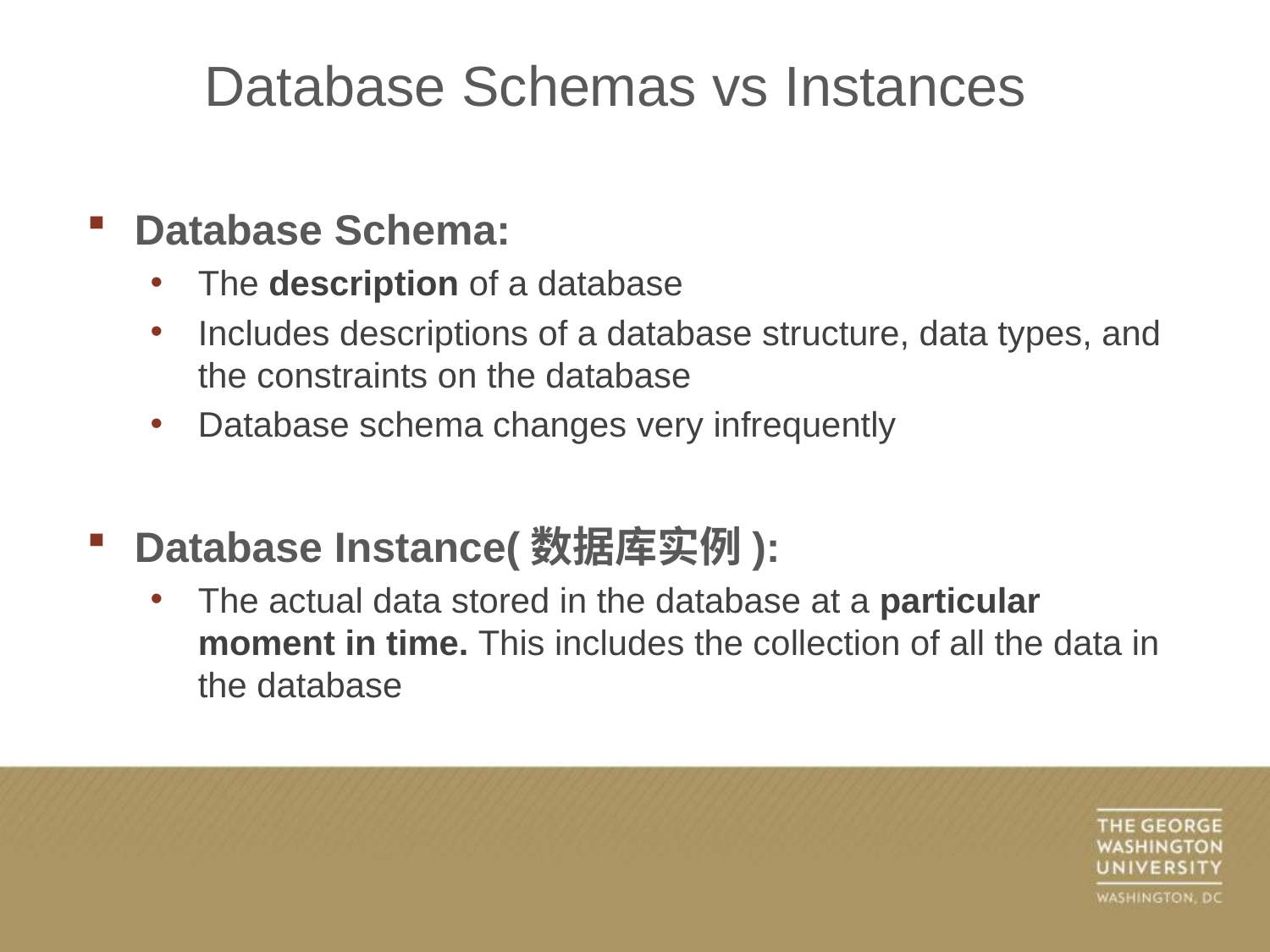

Database Schemas vs Instances
Database Schema:
The description of a database
Includes descriptions of a database structure, data types, and the constraints on the database
Database schema changes very infrequently

Database Instance(数据库实例):
The actual data stored in the database at a particular moment in time. This includes the collection of all the data in the database